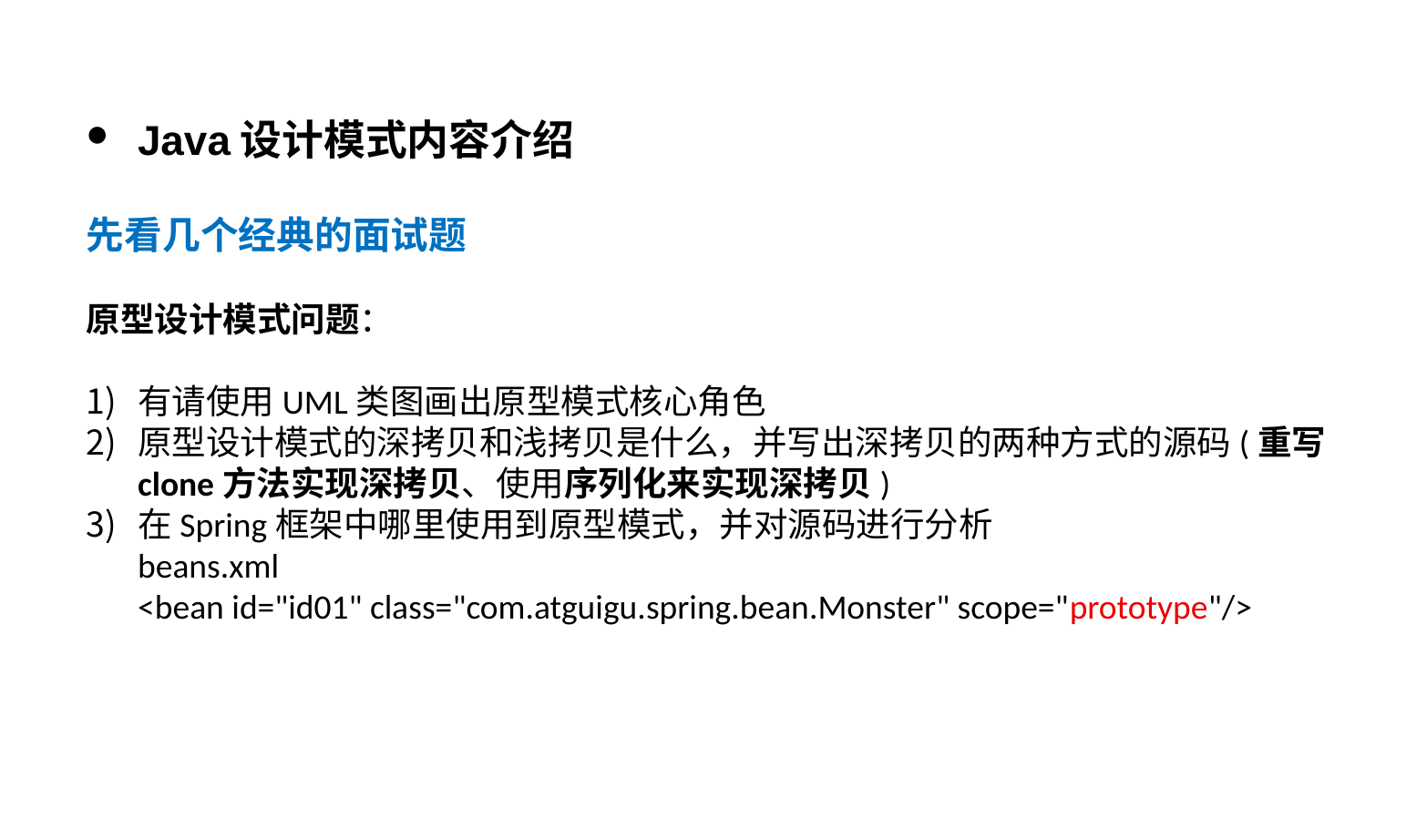

Java设计模式内容介绍

先看几个经典的面试题

原型设计模式问题：
有请使用UML类图画出原型模式核心角色
原型设计模式的深拷贝和浅拷贝是什么，并写出深拷贝的两种方式的源码(重写clone方法实现深拷贝、使用序列化来实现深拷贝)
在Spring框架中哪里使用到原型模式，并对源码进行分析
beans.xml
<bean id="id01" class="com.atguigu.spring.bean.Monster" scope="prototype"/>